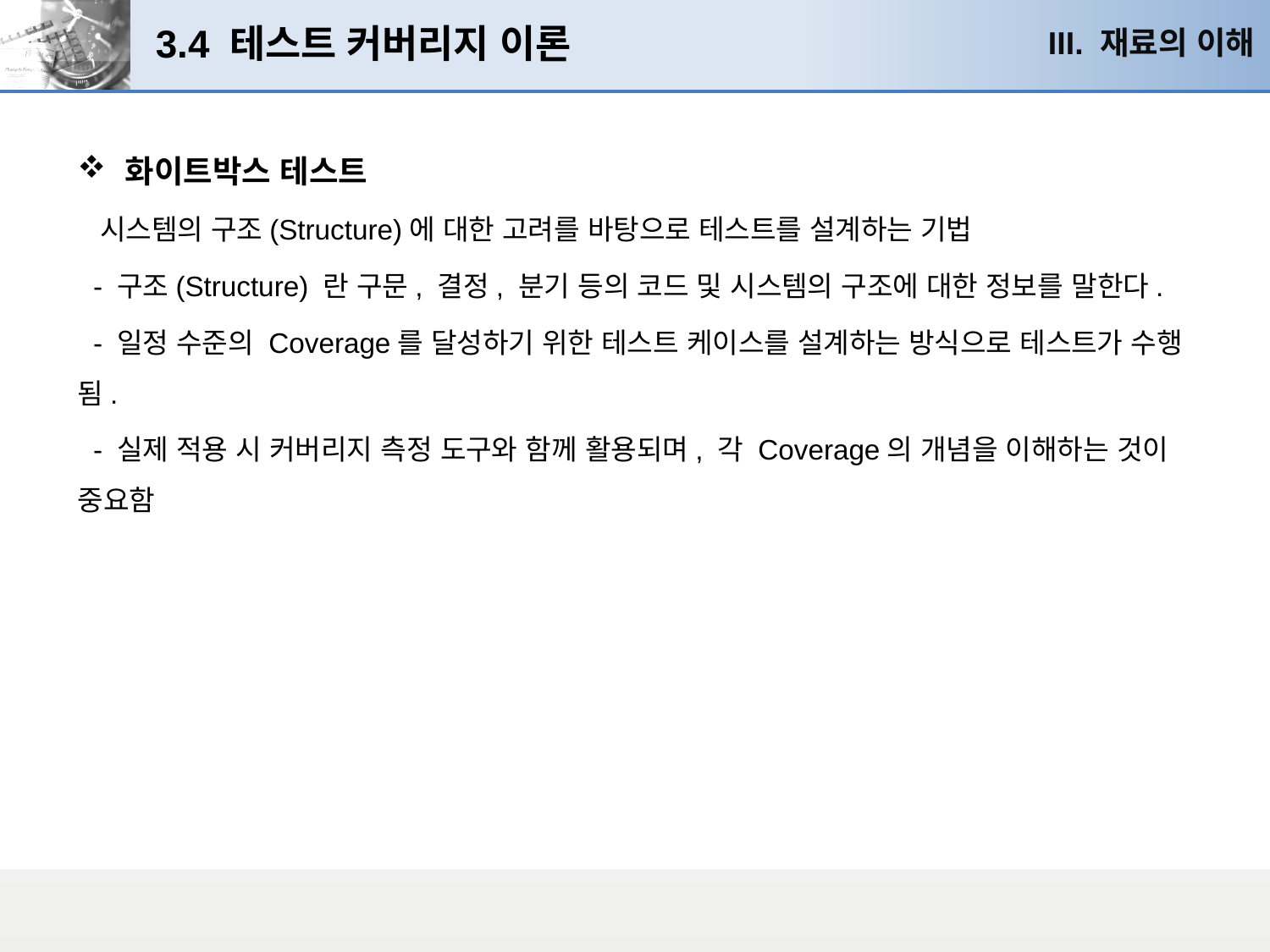

# 3.4 테스트 커버리지 이론
III. 재료의 이해
화이트박스 테스트
  시스템의 구조(Structure)에 대한 고려를 바탕으로 테스트를 설계하는 기법
  - 구조(Structure) 란 구문, 결정, 분기 등의 코드 및 시스템의 구조에 대한 정보를 말한다.
  - 일정 수준의 Coverage를 달성하기 위한 테스트 케이스를 설계하는 방식으로 테스트가 수행됨.
  - 실제 적용 시 커버리지 측정 도구와 함께 활용되며, 각 Coverage의 개념을 이해하는 것이 중요함